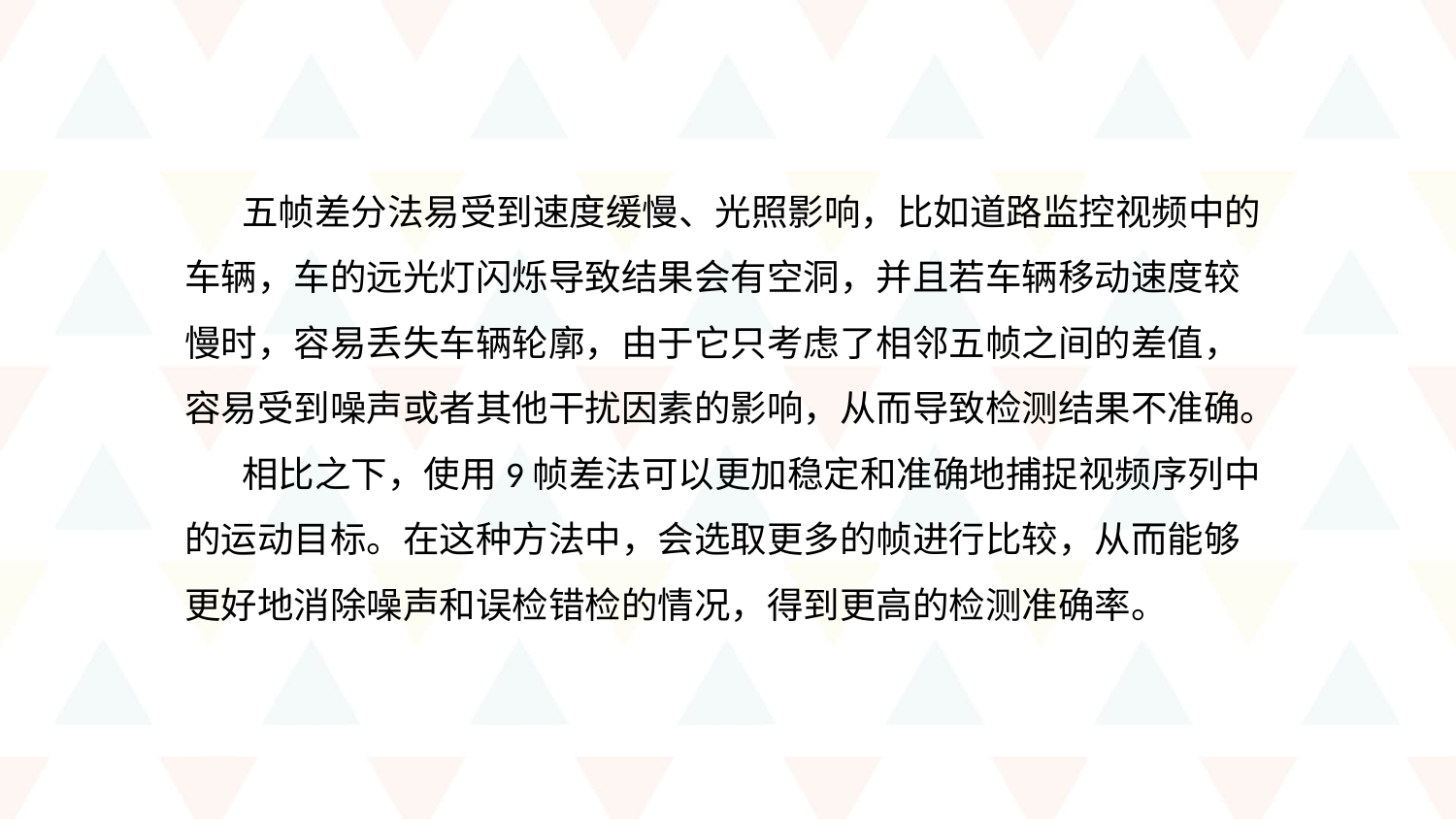

五帧差分法易受到速度缓慢、光照影响，比如道路监控视频中的车辆，车的远光灯闪烁导致结果会有空洞，并且若车辆移动速度较慢时，容易丢失车辆轮廓，由于它只考虑了相邻五帧之间的差值，容易受到噪声或者其他干扰因素的影响，从而导致检测结果不准确。
相比之下，使用9帧差法可以更加稳定和准确地捕捉视频序列中的运动目标。在这种方法中，会选取更多的帧进行比较，从而能够更好地消除噪声和误检错检的情况，得到更高的检测准确率。